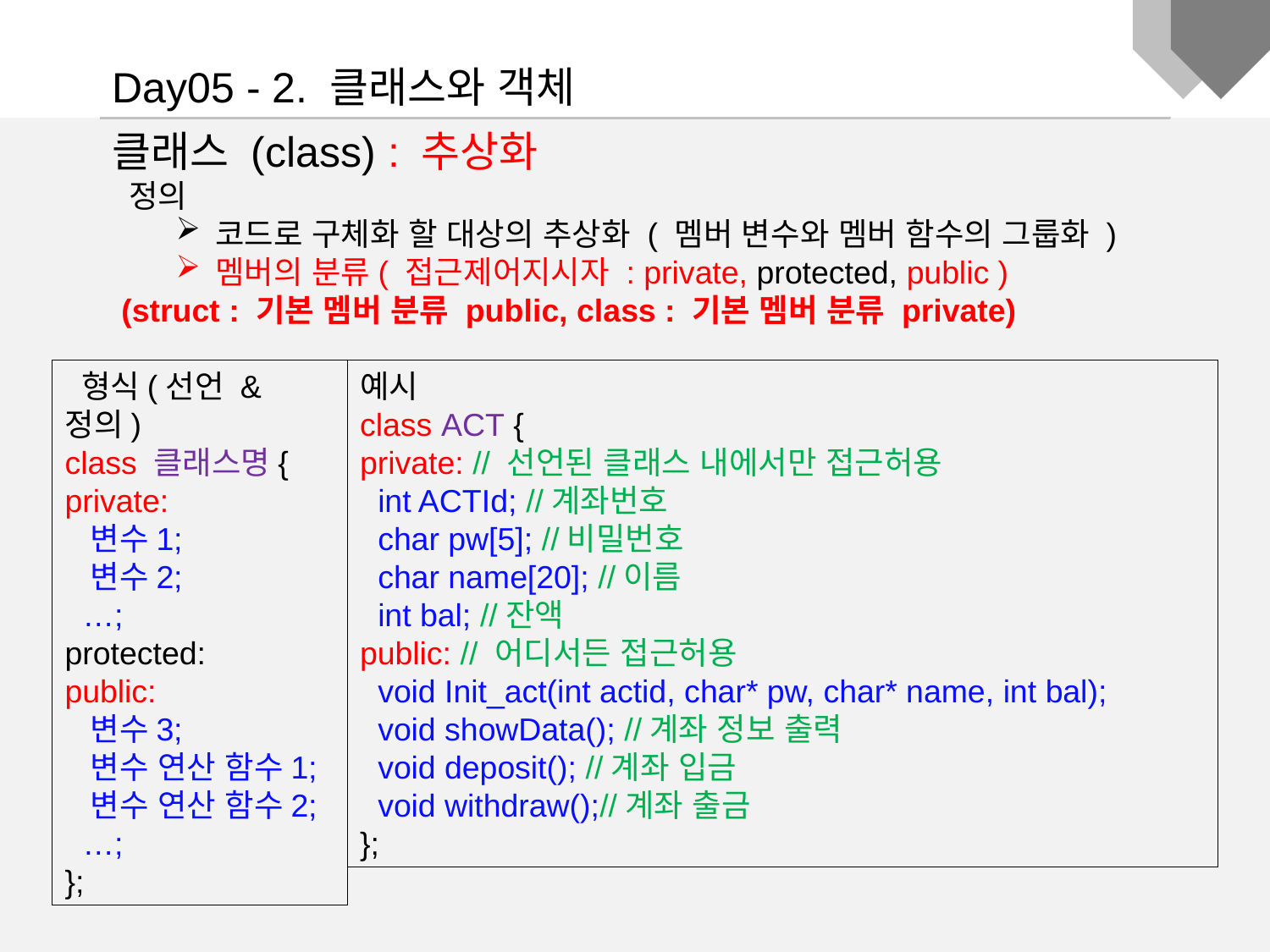

Day05 - 2. 클래스와 객체
클래스 (class) : 추상화
 정의
코드로 구체화 할 대상의 추상화 ( 멤버 변수와 멤버 함수의 그룹화 )
멤버의 분류( 접근제어지시자 : private, protected, public )
 (struct : 기본 멤버 분류 public, class : 기본 멤버 분류 private)
 형식(선언 & 정의)
class 클래스명{
private:
  변수1;
  변수2;
  …;
protected:
public:
  변수3;
  변수 연산 함수1;
  변수 연산 함수2;
  …;
};
예시
class ACT {
private: // 선언된 클래스 내에서만 접근허용
  int ACTId; //계좌번호
  char pw[5]; //비밀번호
  char name[20]; //이름
  int bal; //잔액
public: // 어디서든 접근허용
  void Init_act(int actid, char* pw, char* name, int bal);
  void showData(); //계좌 정보 출력
  void deposit(); //계좌 입금
  void withdraw();//계좌 출금
};